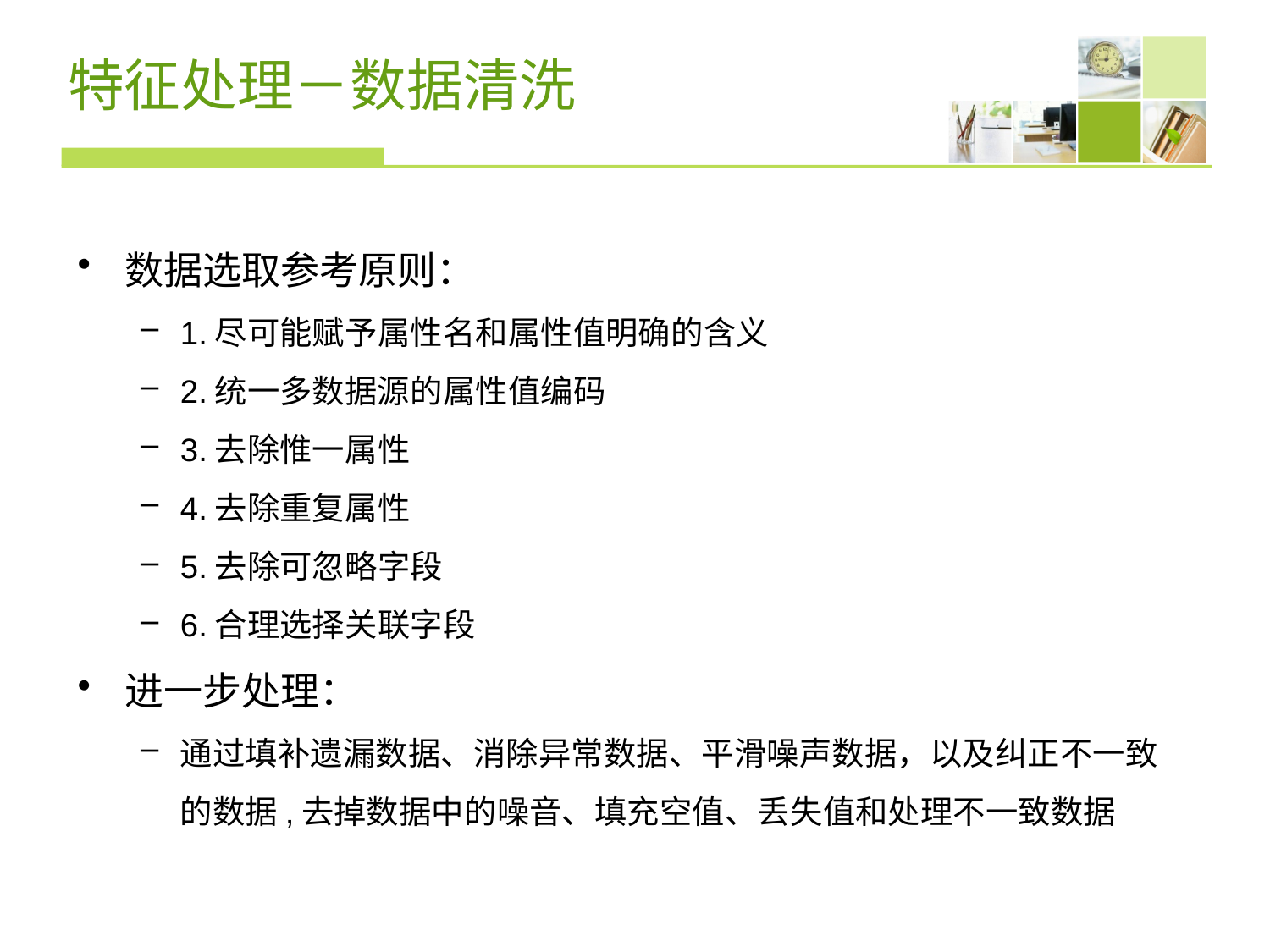

# 特征处理－数据清洗
数据选取参考原则：
1.尽可能赋予属性名和属性值明确的含义
2.统一多数据源的属性值编码
3.去除惟一属性
4.去除重复属性
5.去除可忽略字段
6.合理选择关联字段
进一步处理：
通过填补遗漏数据、消除异常数据、平滑噪声数据，以及纠正不一致的数据,去掉数据中的噪音、填充空值、丢失值和处理不一致数据